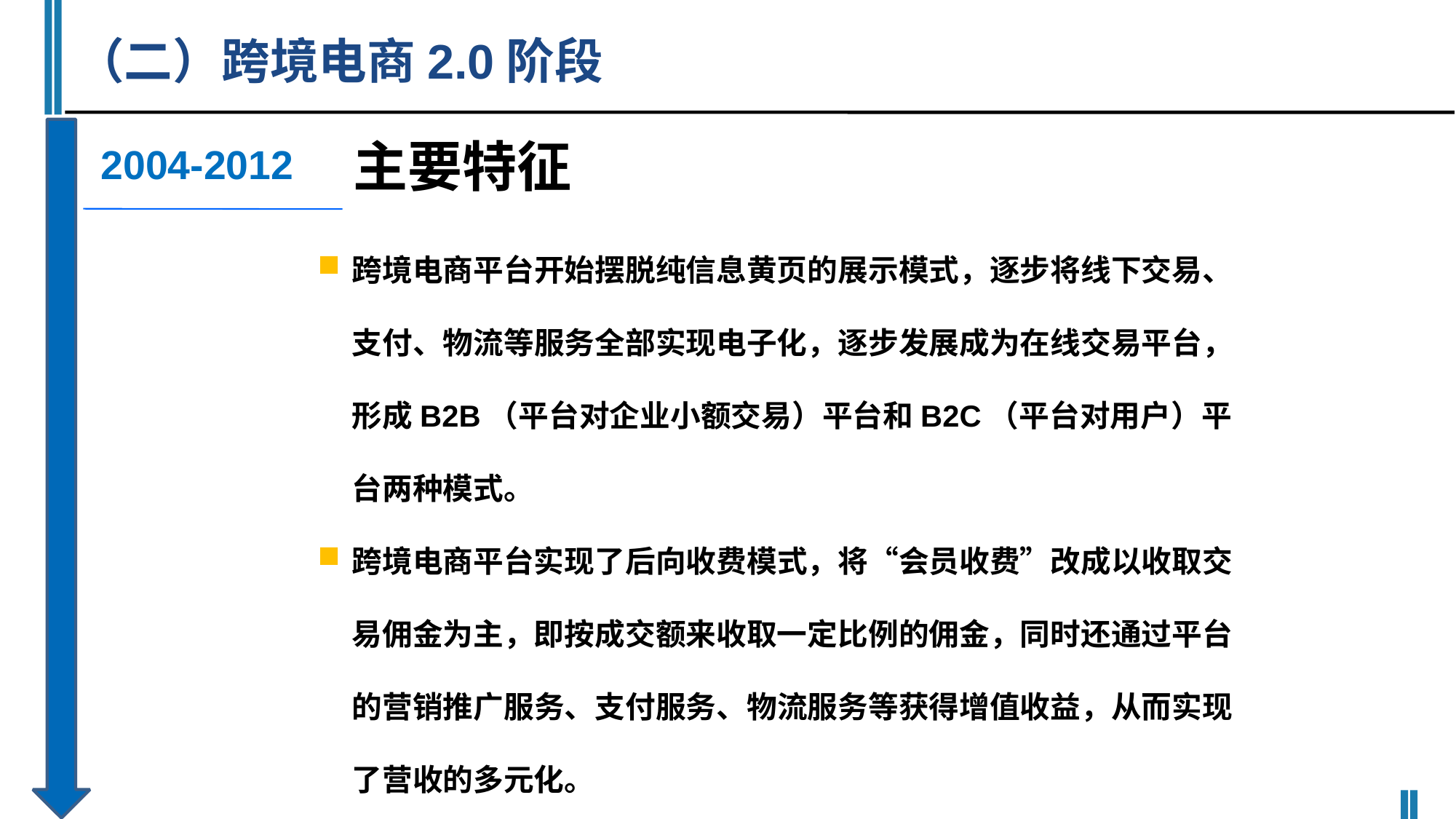

（二）跨境电商2.0阶段

主要特征
2004-2012
跨境电商平台开始摆脱纯信息黄页的展示模式，逐步将线下交易、支付、物流等服务全部实现电子化，逐步发展成为在线交易平台，形成B2B（平台对企业小额交易）平台和B2C（平台对用户）平台两种模式。
跨境电商平台实现了后向收费模式，将“会员收费”改成以收取交易佣金为主，即按成交额来收取一定比例的佣金，同时还通过平台的营销推广服务、支付服务、物流服务等获得增值收益，从而实现了营收的多元化。